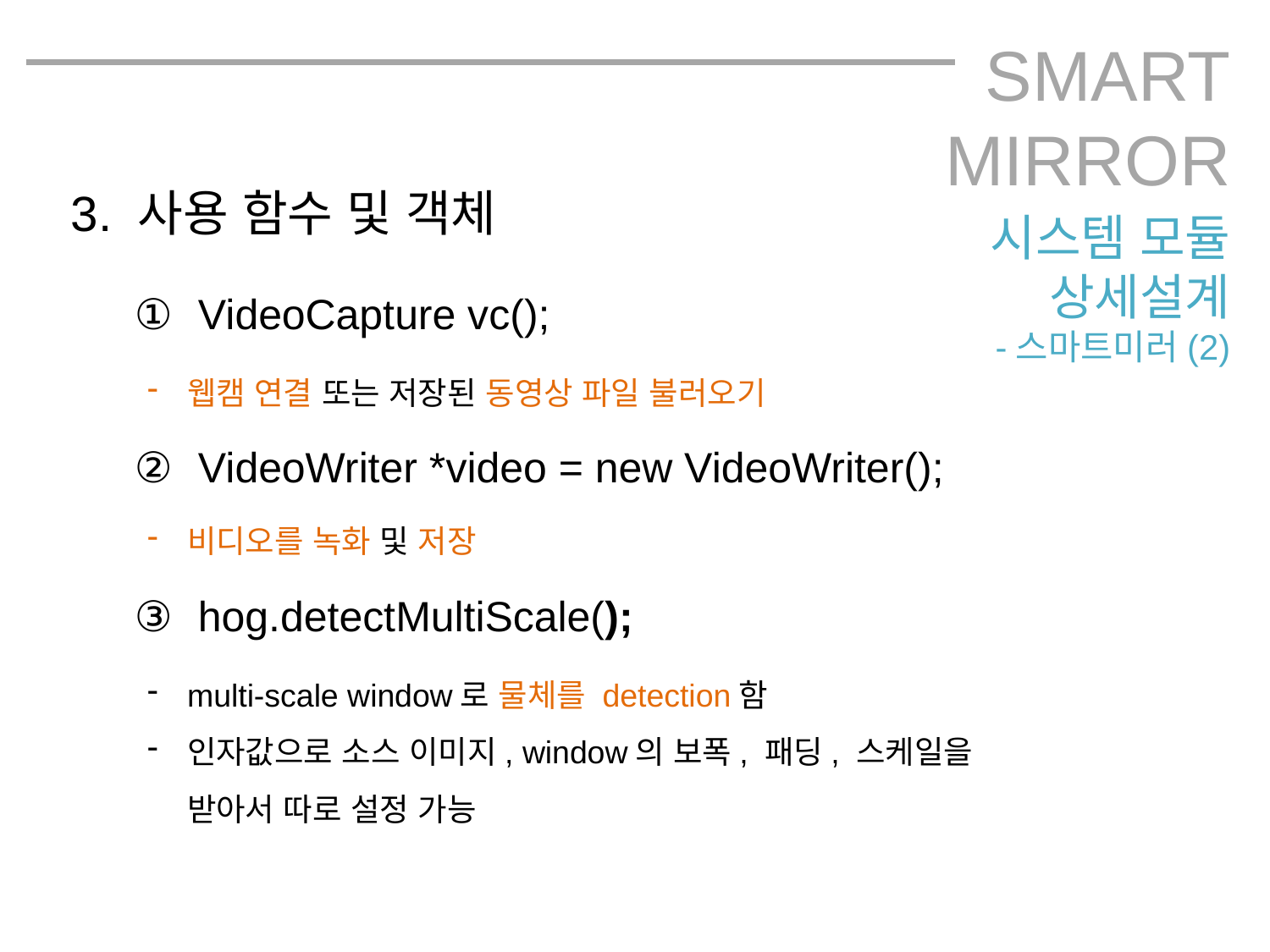

SMART
MIRROR
3. 사용 함수 및 객체
시스템 모듈
상세설계
-스마트미러(2)
VideoCapture vc();

VideoWriter *video = new VideoWriter();

hog.detectMultiScale();

웹캠 연결 또는 저장된 동영상 파일 불러오기
비디오를 녹화 및 저장
multi-scale window로 물체를 detection함
인자값으로 소스 이미지, window의 보폭, 패딩, 스케일을 받아서 따로 설정 가능